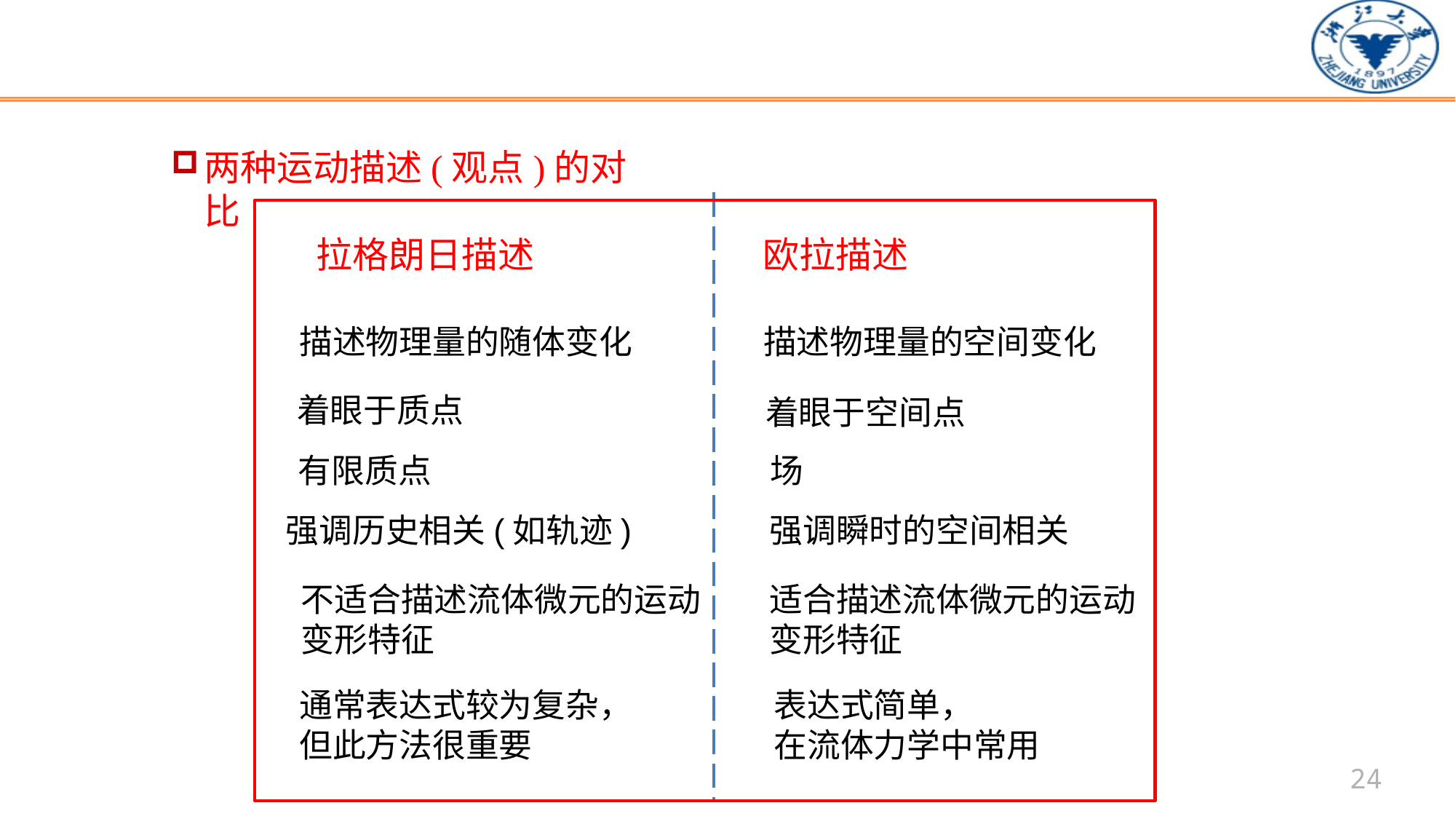

两种运动描述(观点)的对比

拉格朗日描述                            欧拉描述
描述物理量的随体变化
描述物理量的空间变化
着眼于质点
着眼于空间点
有限质点
场
强调历史相关(如轨迹)
强调瞬时的空间相关
不适合描述流体微元的运动
变形特征
适合描述流体微元的运动
变形特征
通常表达式较为复杂，
但此方法很重要
表达式简单，
在流体力学中常用
24